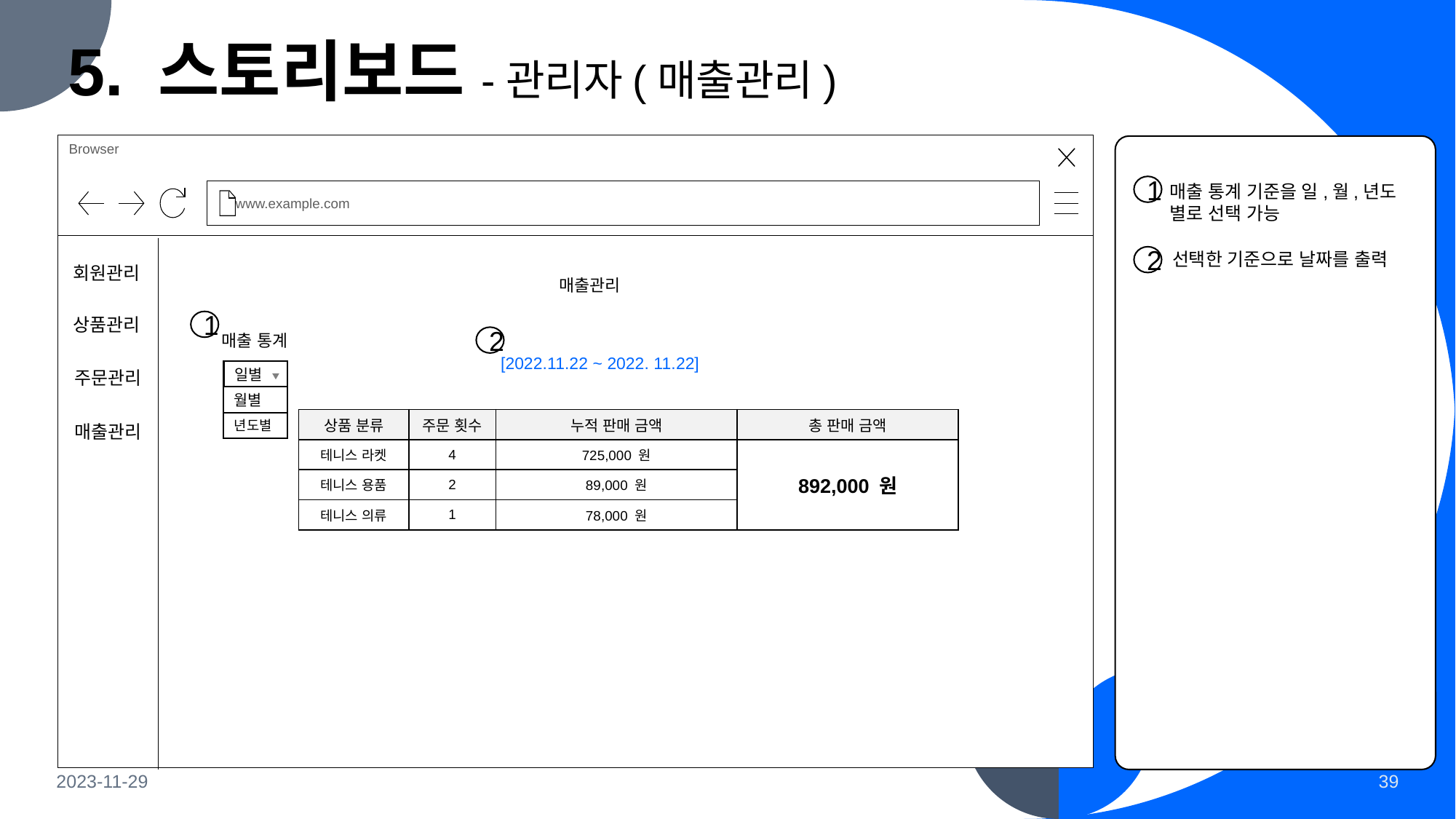

5. 스토리보드-관리자(매출관리)
Browser

www.example.com

로그인 페이지로 이동
매출 통계 기준을 일,월,년도 별로 선택 가능
1
선택한 기준으로 날짜를 출력
2
회원관리
매출관리
상품관리
1
매출 통계
2
[2022.11.22 ~ 2022. 11.22]
일별
주문관리

월별
| 상품 분류 | 주문 횟수 | 누적 판매 금액 | 총 판매 금액 |
| --- | --- | --- | --- |
| 테니스 라켓 | 4 | 725,000 원 | 892,000 원 |
| 테니스 용품 | 2 | 89,000 원 | M |
| 테니스 의류 | 1 | 78,000 원 |  |
년도별
매출관리
2023-11-29
39